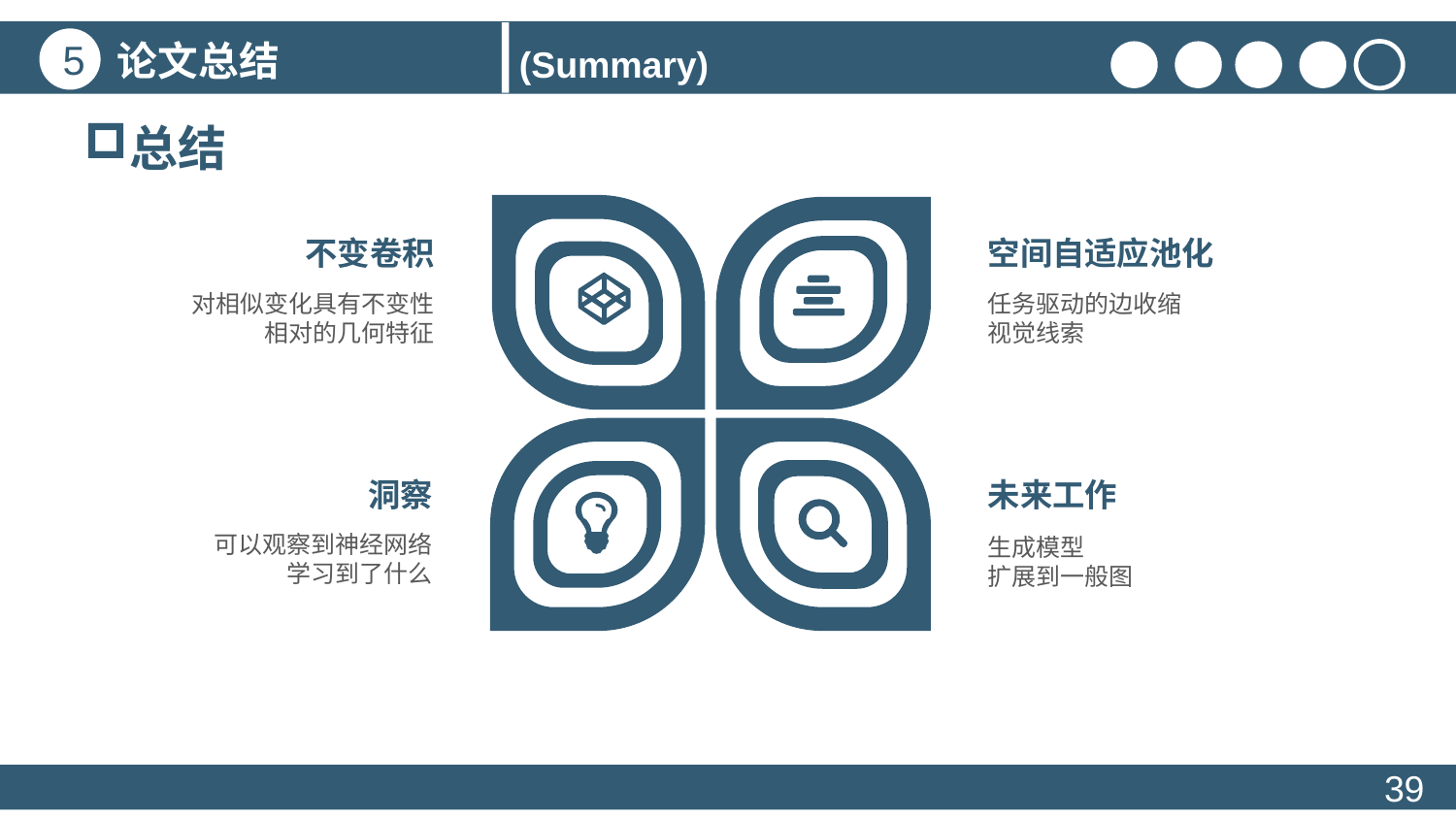

论文总结
5
 (Summary)
总结

不变卷积
对相似变化具有不变性
相对的几何特征
空间自适应池化
任务驱动的边收缩
视觉线索

洞察
可以观察到神经网络
学习到了什么
未来工作
生成模型
扩展到一般图
39